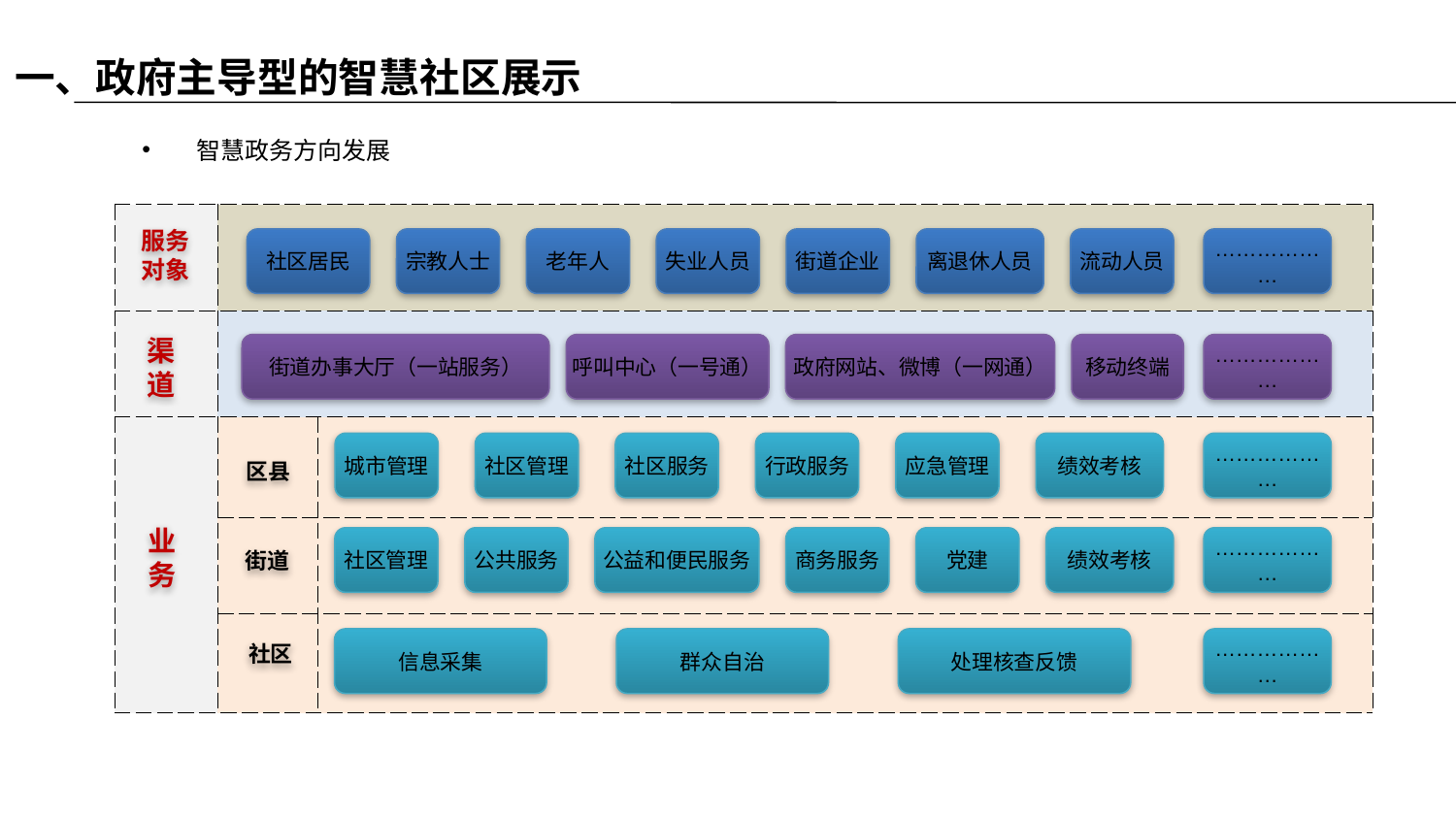

一、政府主导型的智慧社区展示
智慧政务方向发展
|  |  |  |
| --- | --- | --- |
|  |  |  |
|  |  |  |
|  |  |  |
|  |  |  |
服务对象
社区居民
宗教人士
老年人
失业人员
街道企业
离退休人员
流动人员
………………
渠道
街道办事大厅（一站服务）
呼叫中心（一号通）
政府网站、微博（一网通）
移动终端
………………
城市管理
社区管理
社区服务
行政服务
应急管理
绩效考核
………………
区县
业务
社区管理
公共服务
公益和便民服务
商务服务
党建
绩效考核
………………
街道
信息采集
群众自治
处理核查反馈
………………
社区